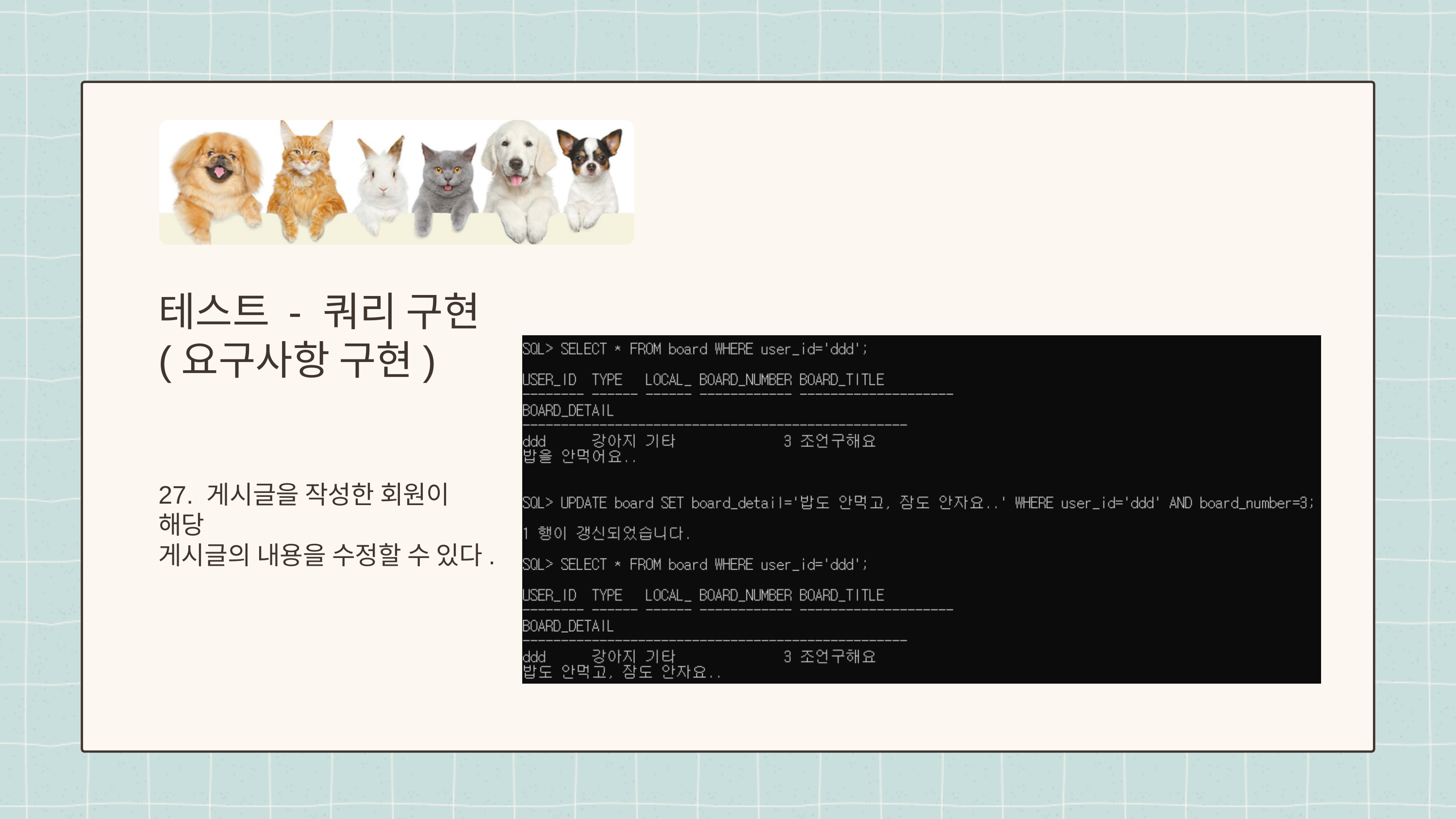

테스트 - 쿼리 구현
(요구사항 구현)

27. 게시글을 작성한 회원이 해당
게시글의 내용을 수정할 수 있다.